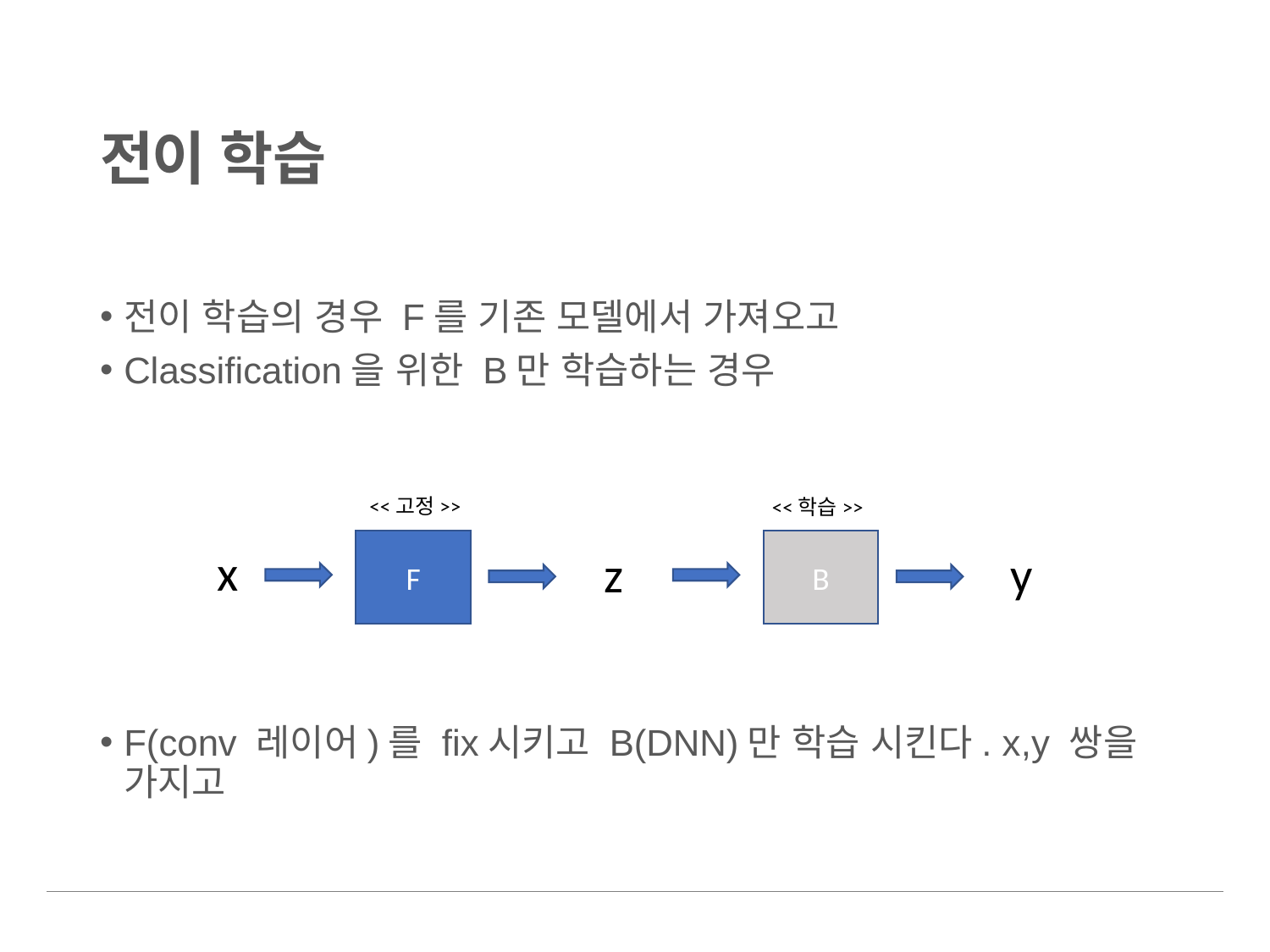

# 전이 학습
전이 학습의 경우 F를 기존 모델에서 가져오고
Classification을 위한 B만 학습하는 경우

F(conv 레이어)를 fix시키고 B(DNN)만 학습 시킨다. x,y 쌍을 가지고
<<고정>>
<<학습>>
x
F
z
B
y